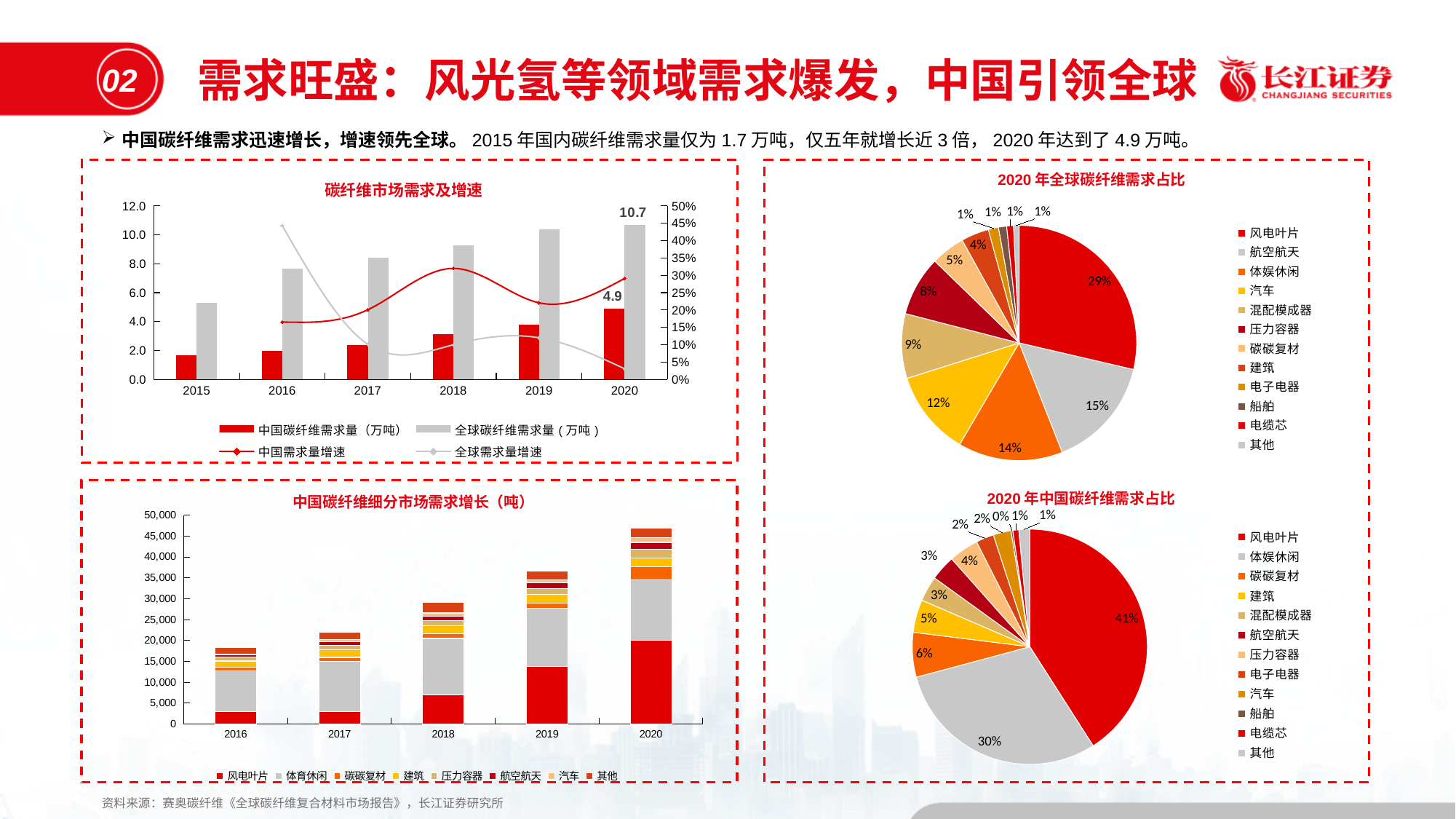

需求旺盛：风光氢等领域需求爆发，中国引领全球
02
中国碳纤维需求迅速增长，增速领先全球。2015年国内碳纤维需求量仅为1.7万吨，仅五年就增长近3倍，2020年达到了4.9万吨。
2020年全球碳纤维需求占比

碳纤维市场需求及增速

### Chart

| Category | 中国碳纤维需求量（万吨） | 全球碳纤维需求量(万吨) | 中国需求量增速 | 全球需求量增速 |
|---|---|---|---|---|
| 2015 | 1.6789 | 5.3 | None | None |
| 2016 | 1.9563 | 7.65 | 0.165227232116266 | 0.443396226415094 |
| 2017 | 2.3487 | 8.42 | 0.200582732709707 | 0.100653594771242 |
| 2018 | 3.1 | 9.26 | 0.319879082045387 | 0.0997624703087885 |
| 2019 | 3.784 | 10.37 | 0.220645161290322 | 0.119870410367171 |
| 2020 | 4.8851 | 10.686 | 0.290988372093024 | 0.0304725168756028 |

### Chart

| Category |  |
|---|---|
| 风电叶片 | 0.28635597978663674 |
| 航空航天 | 0.15393973423170504 |
| 体娱休闲 | 0.14411379374883024 |
| 汽车 | 0.11697548193898559 |
| 混配模成器 | 0.08890136627362905 |
| 压力容器 | 0.08235073928504585 |
| 碳碳复材 | 0.046790192775594236 |
| 建筑 | 0.03836795807598727 |
| 电子电器 | 0.01403705783267827 |
| 船舶 | 0.011229646266142616 |
| 电缆芯 | 0.009358038555118848 |
| 其他 | 0.007580011229646221 |
2020年中国碳纤维需求占比
中国碳纤维细分市场需求增长（吨）

### Chart

| Category | 风电叶片 | 体育休闲 | 碳碳复材 | 建筑 | 压力容器 | 航空航天 | 汽车 | 其他 |
|---|---|---|---|---|---|---|---|---|
| 2016 | 3000.0 | 9700.0 | 900.0 | 1500.0 | 1000.0 | 400.0 | 300.0 | 1500.0 |
| 2017 | 3060.0 | 12000.0 | 900.0 | 1800.0 | 1000.0 | 900.0 | 600.0 | 1800.0 |
| 2018 | 7000.0 | 13500.0 | 1100.0 | 2000.0 | 1200.0 | 1000.0 | 800.0 | 2500.0 |
| 2019 | 13800.0 | 14000.0 | 1200.0 | 2000.0 | 1500.0 | 1400.0 | 700.0 | 2100.0 |
| 2020 | 20000.0 | 14600.0 | 3000.0 | 2200.0 | 2000.0 | 1700.0 | 1200.0 | 2220.0 |

### Chart

| Category |  |
|---|---|
| 风电叶片 | 0.4094082004462549 |
| 体娱休闲 | 0.29886798632576606 |
| 碳碳复材 | 0.06141123006693823 |
| 建筑 | 0.04503490204908804 |
| 混配模成器 | 0.03479969703793167 |
| 航空航天 | 0.03479969703793167 |
| 压力容器 | 0.040940820044625494 |
| 电子电器 | 0.024564492026775294 |
| 汽车 | 0.024564492026775294 |
| 船舶 | 0.0024564492026775296 |
| 电缆芯 | 0.008188164008925098 |
| 其他 | 0.01496386972631065 |
资料来源：赛奥碳纤维《全球碳纤维复合材料市场报告》，长江证券研究所